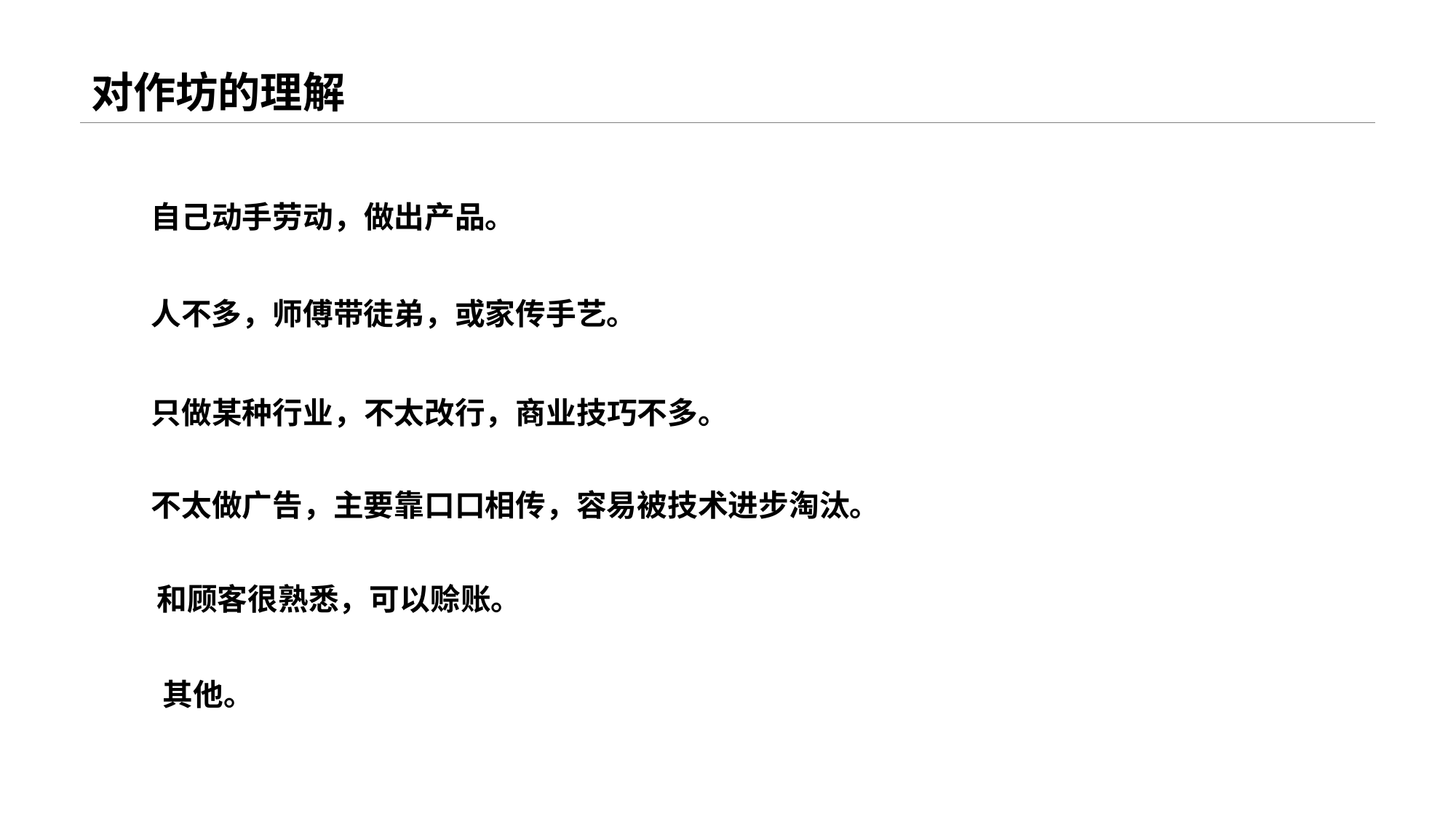

# 对作坊的理解
自己动手劳动，做出产品。
人不多，师傅带徒弟，或家传手艺。
只做某种行业，不太改行，商业技巧不多。
不太做广告，主要靠口口相传，容易被技术进步淘汰。
和顾客很熟悉，可以赊账。
其他。